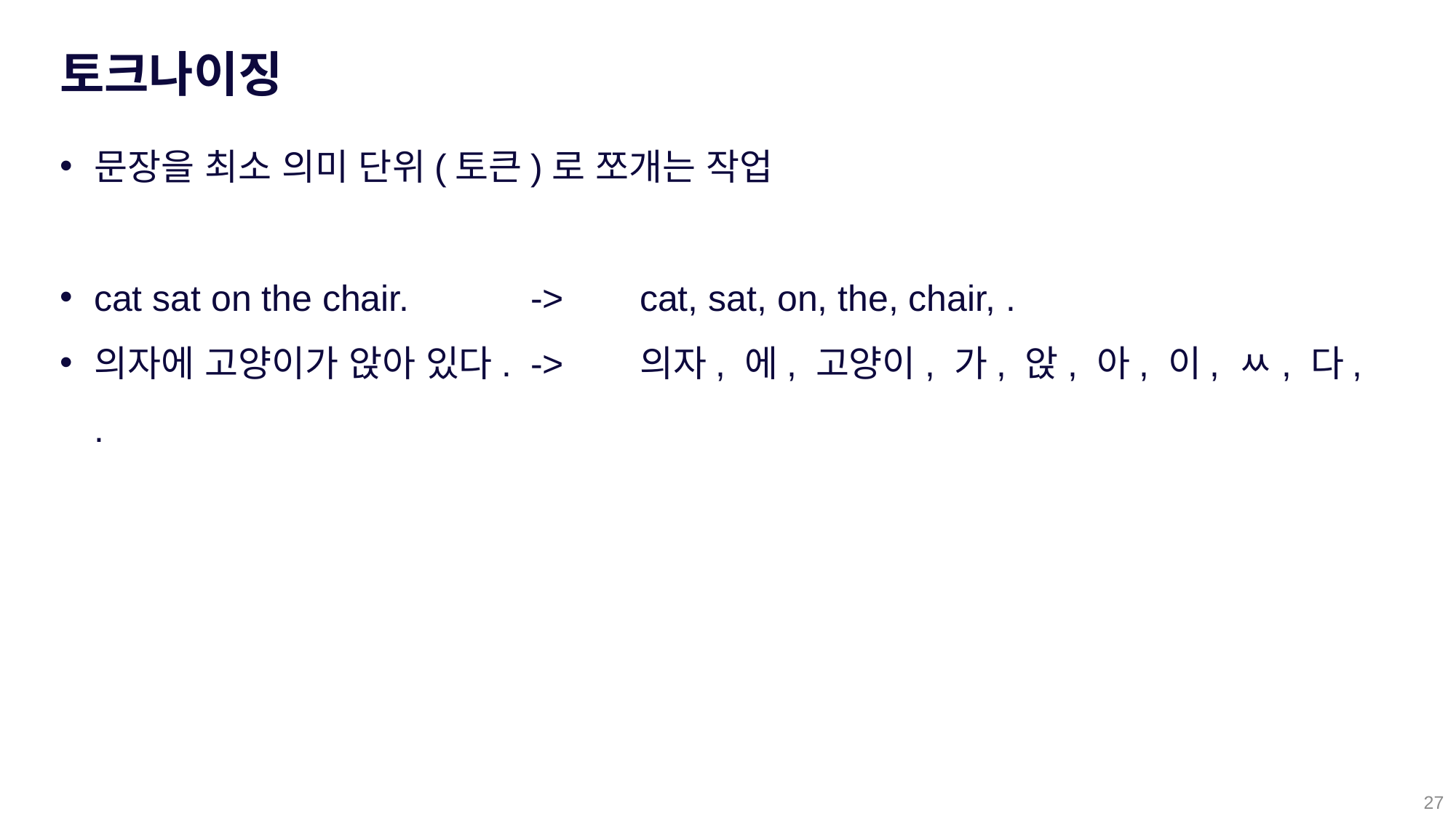

토크나이징

문장을 최소 의미 단위(토큰)로 쪼개는 작업

cat sat on the chair. 		-> 	cat, sat, on, the, chair, .
의자에 고양이가 앉아 있다.	->	의자, 에, 고양이, 가, 앉, 아, 이, ㅆ, 다, .
27